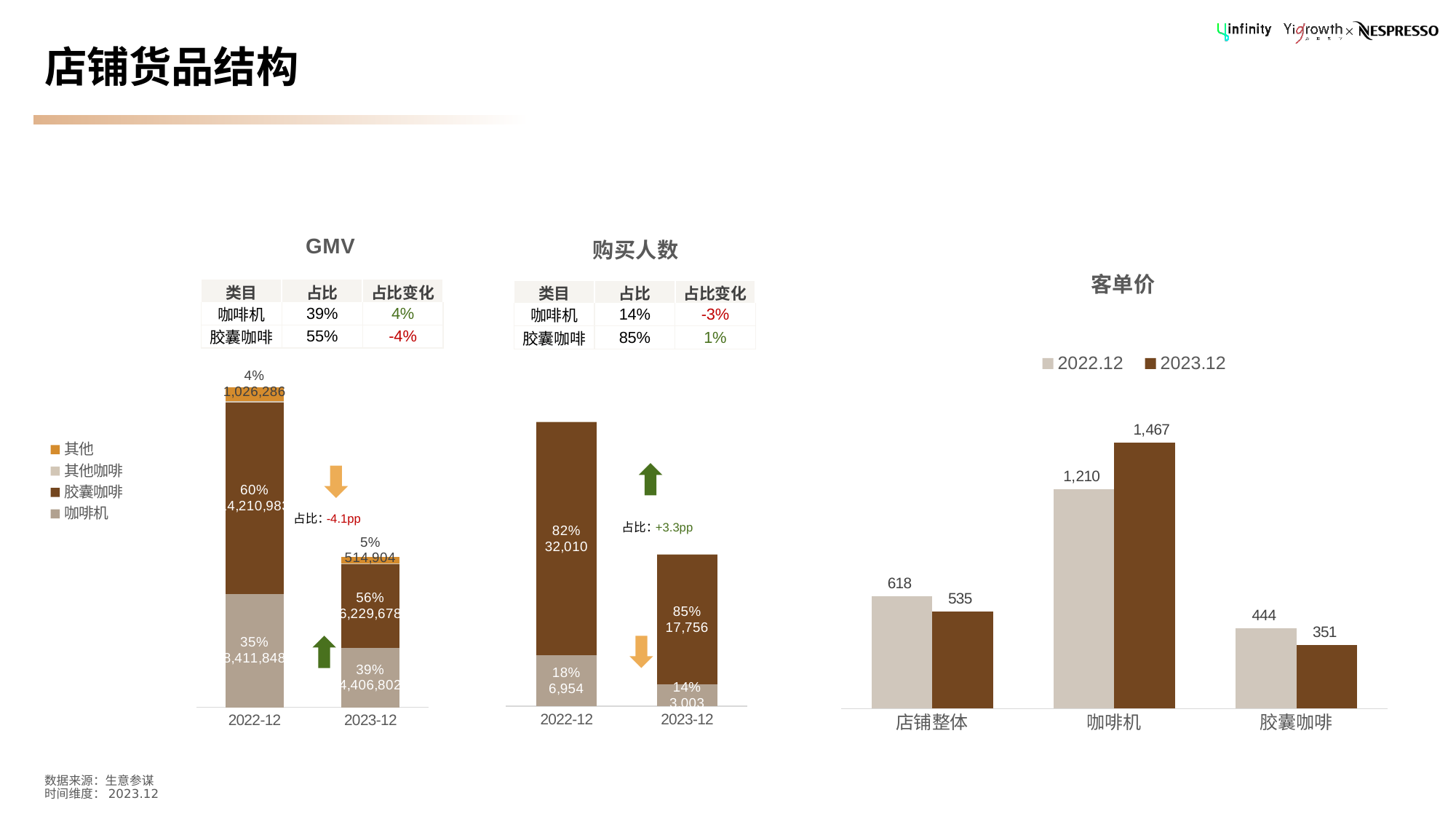

# 店铺货品结构

### Chart: GMV

| Category | 咖啡机 | 胶囊咖啡 | 其他咖啡 | 其他 |
|---|---|---|---|---|
| 2022-12 | 8411847.86 | 14210983.28 | 89496.79 | 1026286.07 |
| 2023-12 | 4406801.51 | 6229678.210151399 | 13503.046549459 | 514903.763299142 |

### Chart: 购买人数

| Category | 咖啡机 | 胶囊咖啡 | 其他咖啡 |
|---|---|---|---|
| 2022-12 | 6954.0 | 32010.0 | 92.0 |
| 2023-12 | 3003.0 | 17756.0 | 70.0 |

### Chart: 客单价

| Category | 2022.12 | 2023.12 |
|---|---|---|
| 店铺整体 | 617.52 | 535.1011996165828 |
| 咖啡机 | 1209.641624964049 | 1467.46637029637 |
| 胶囊咖啡 | 443.9544917213371 | 350.8491895782495 |
| 类目 | 占比 | 占比变化 |
| --- | --- | --- |
| 咖啡机 | 39% | 4% |
| 胶囊咖啡 | 55% | -4% |
| 类目 | 占比 | 占比变化 |
| --- | --- | --- |
| 咖啡机 | 14% | -3% |
| 胶囊咖啡 | 85% | 1% |

占比：
-4.1pp
占比：
+3.3pp

数据来源：生意参谋
时间维度：2023.12